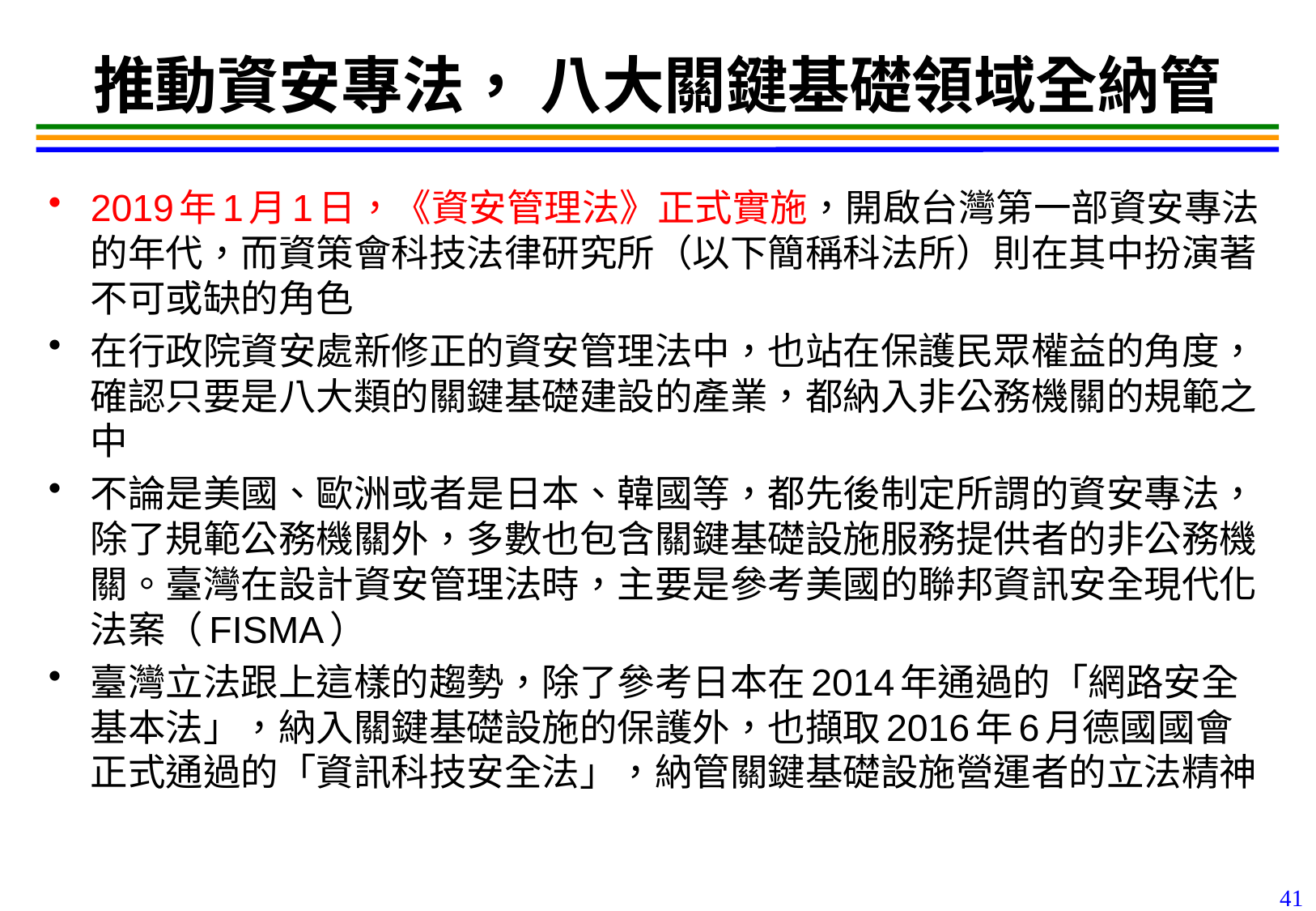

41
# 推動資安專法， 八大關鍵基礎領域全納管
2019年1月1日，《資安管理法》正式實施，開啟台灣第一部資安專法的年代，而資策會科技法律研究所（以下簡稱科法所）則在其中扮演著不可或缺的角色
在行政院資安處新修正的資安管理法中，也站在保護民眾權益的角度，確認只要是八大類的關鍵基礎建設的產業，都納入非公務機關的規範之中
不論是美國、歐洲或者是日本、韓國等，都先後制定所謂的資安專法，除了規範公務機關外，多數也包含關鍵基礎設施服務提供者的非公務機關。臺灣在設計資安管理法時，主要是參考美國的聯邦資訊安全現代化法案（FISMA）
臺灣立法跟上這樣的趨勢，除了參考日本在2014年通過的「網路安全基本法」，納入關鍵基礎設施的保護外，也擷取2016年6月德國國會正式通過的「資訊科技安全法」，納管關鍵基礎設施營運者的立法精神